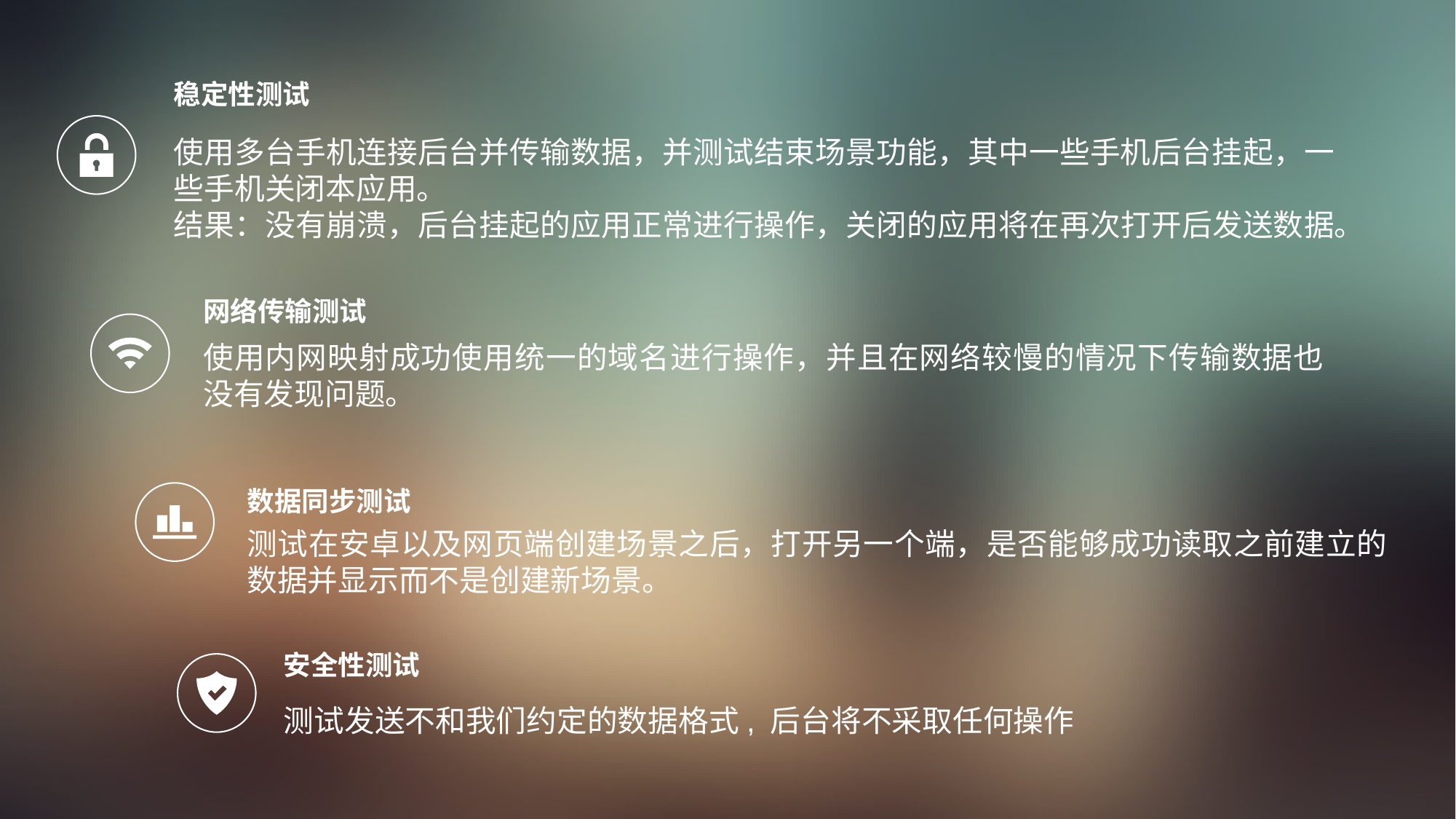

稳定性测试
使用多台手机连接后台并传输数据，并测试结束场景功能，其中一些手机后台挂起，一些手机关闭本应用。
结果：没有崩溃，后台挂起的应用正常进行操作，关闭的应用将在再次打开后发送数据。

网络传输测试
使用内网映射成功使用统一的域名进行操作，并且在网络较慢的情况下传输数据也没有发现问题。

数据同步测试
测试在安卓以及网页端创建场景之后，打开另一个端，是否能够成功读取之前建立的数据并显示而不是创建新场景。

安全性测试
测试发送不和我们约定的数据格式, 后台将不采取任何操作